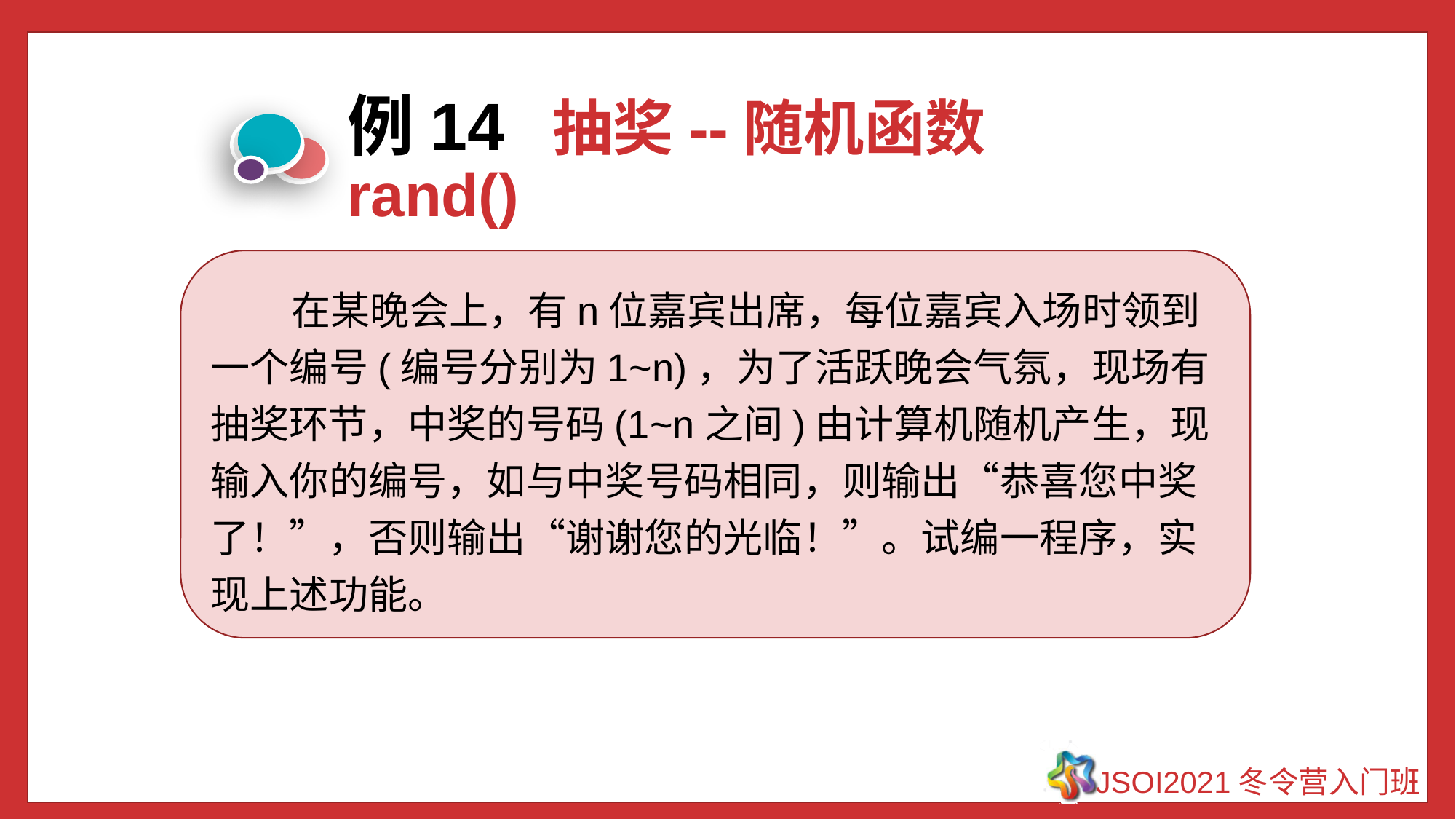

例14  抽奖--随机函数rand()

        在某晚会上，有n位嘉宾出席，每位嘉宾入场时领到一个编号(编号分别为1~n)，为了活跃晚会气氛，现场有抽奖环节，中奖的号码(1~n之间)由计算机随机产生，现输入你的编号，如与中奖号码相同，则输出“恭喜您中奖了！”，否则输出“谢谢您的光临！”。试编一程序，实现上述功能。